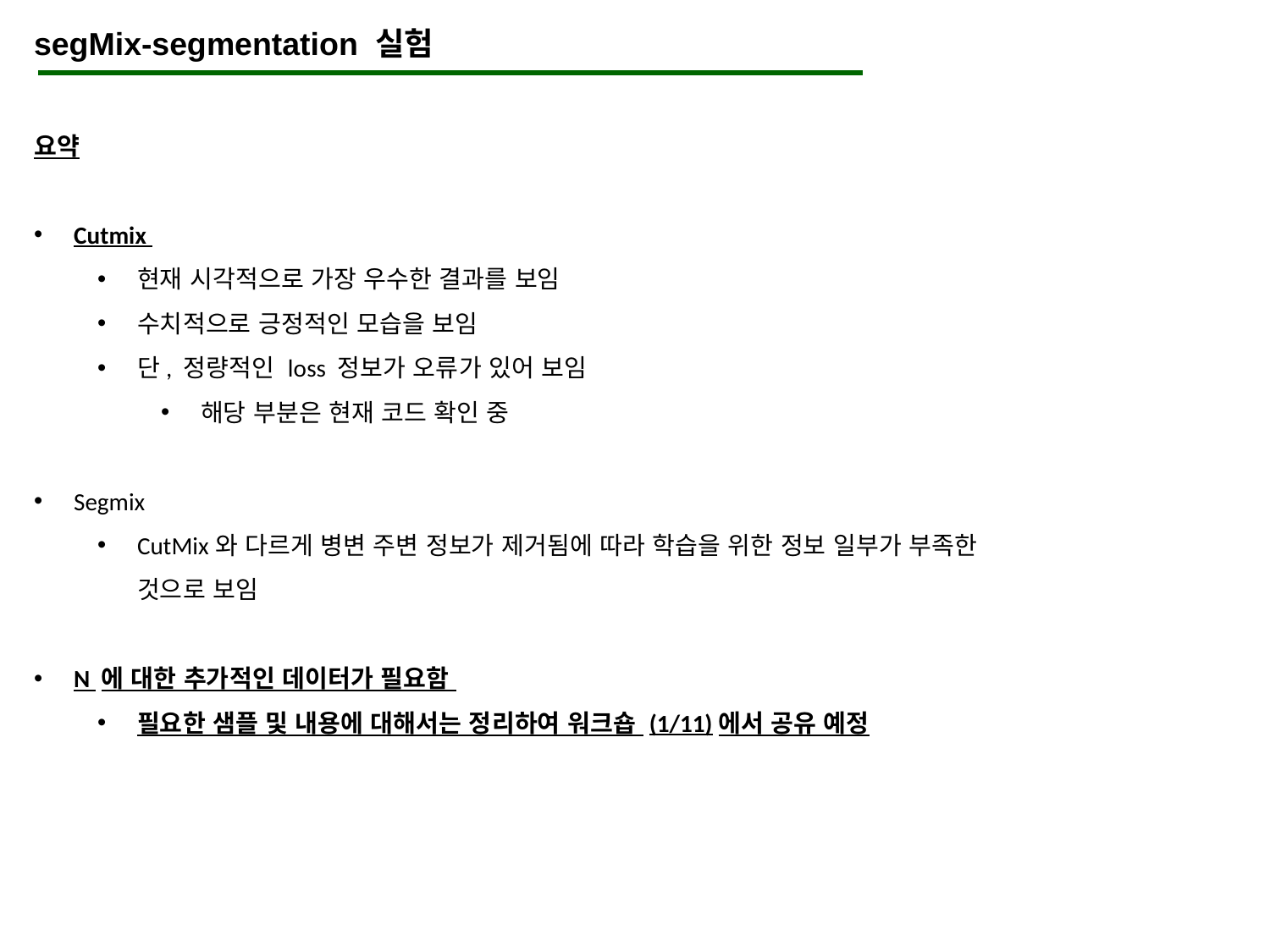

segMix-segmentation 실험
요약

Cutmix
현재 시각적으로 가장 우수한 결과를 보임
수치적으로 긍정적인 모습을 보임
단, 정량적인 loss 정보가 오류가 있어 보임
해당 부분은 현재 코드 확인 중

Segmix
CutMix와 다르게 병변 주변 정보가 제거됨에 따라 학습을 위한 정보 일부가 부족한 것으로 보임

N 에 대한 추가적인 데이터가 필요함
필요한 샘플 및 내용에 대해서는 정리하여 워크숍 (1/11)에서 공유 예정